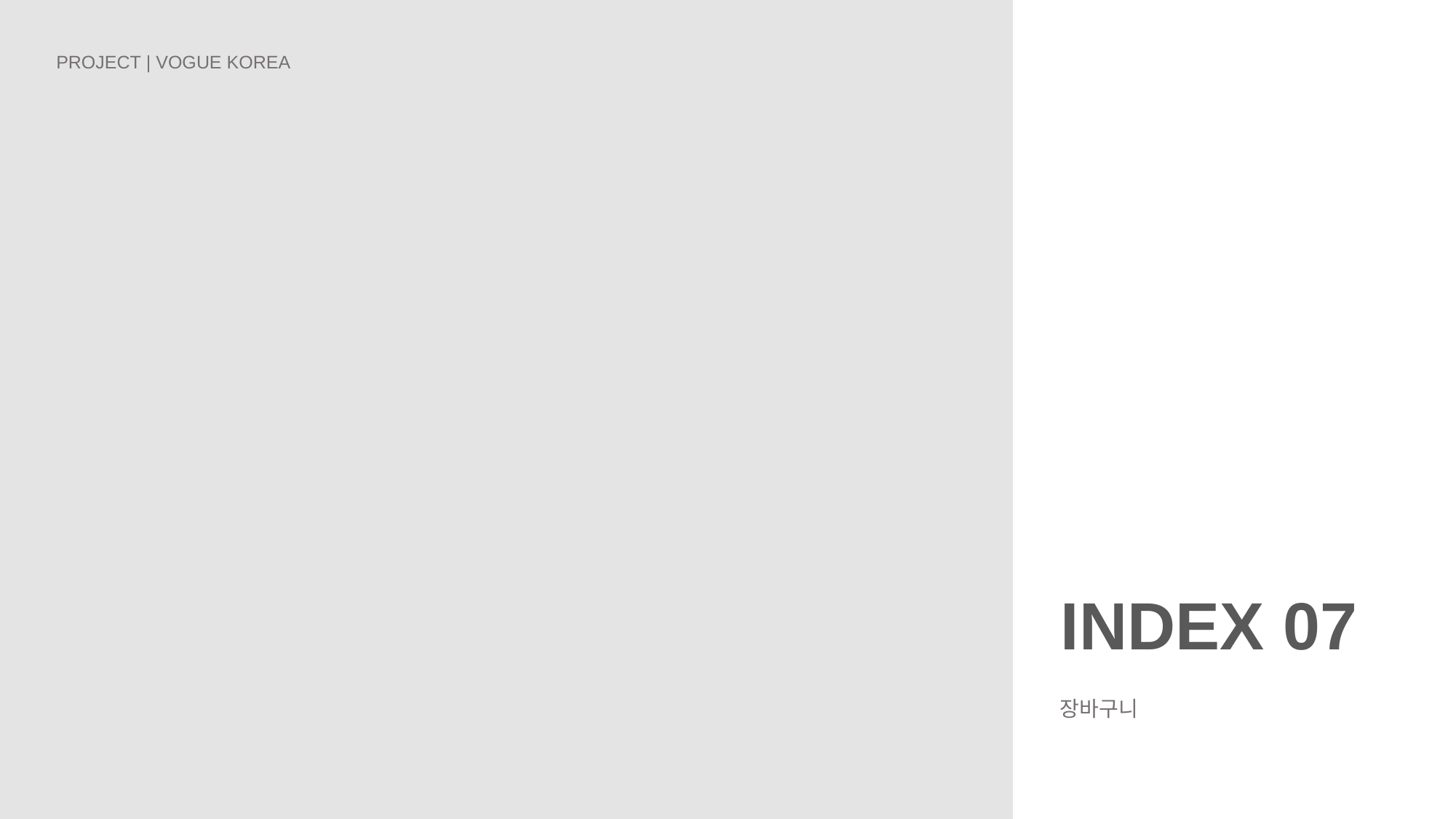

PROJECT | VOGUE KOREA
INDEX 07
장바구니